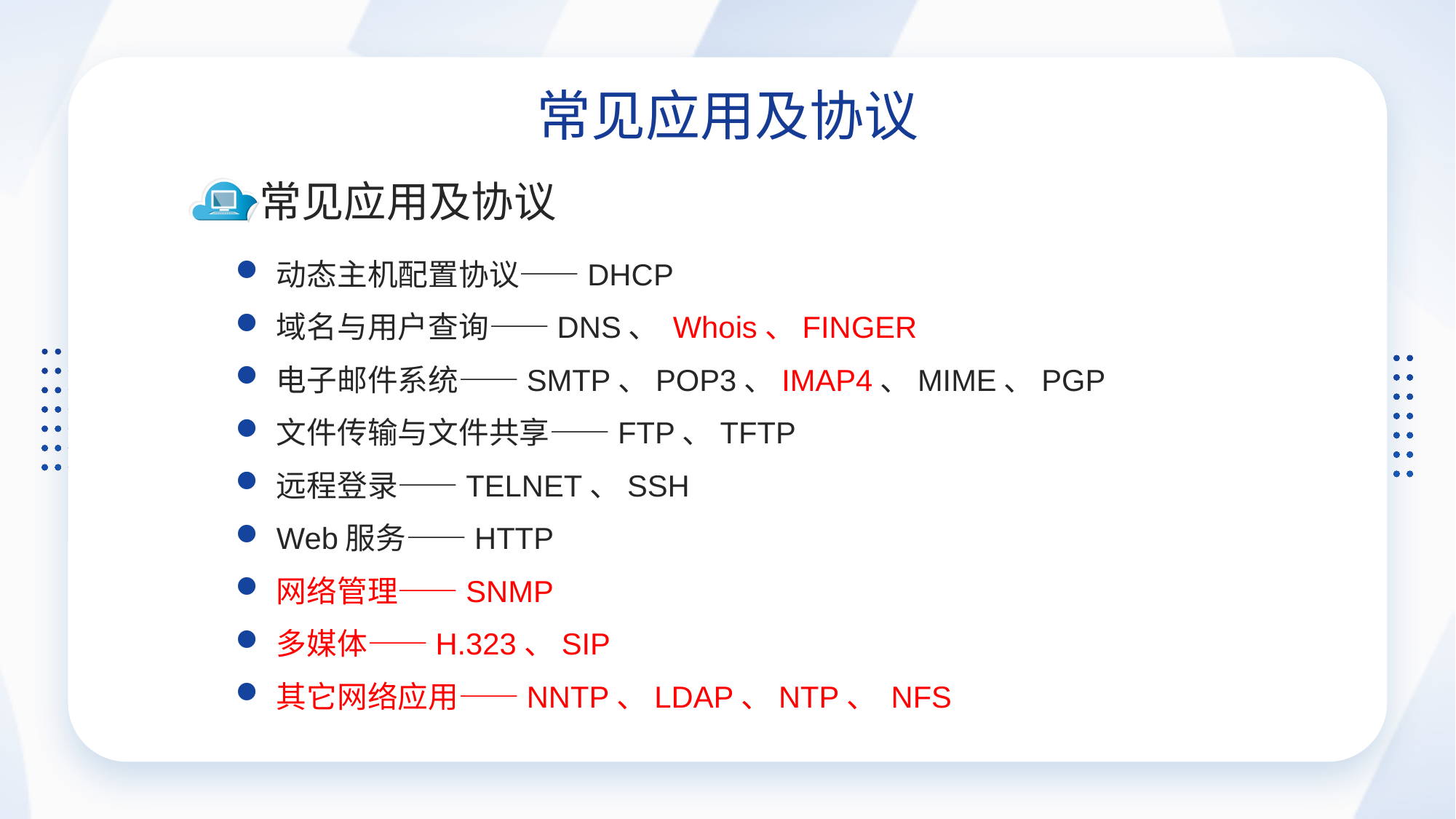

常见应用及协议
常见应用及协议
动态主机配置协议——DHCP
域名与用户查询——DNS、 Whois、FINGER
电子邮件系统——SMTP、POP3、IMAP4、MIME、PGP
文件传输与文件共享——FTP、TFTP
远程登录——TELNET、SSH
Web服务——HTTP
网络管理——SNMP
多媒体——H.323、SIP
其它网络应用——NNTP、LDAP、NTP、 NFS